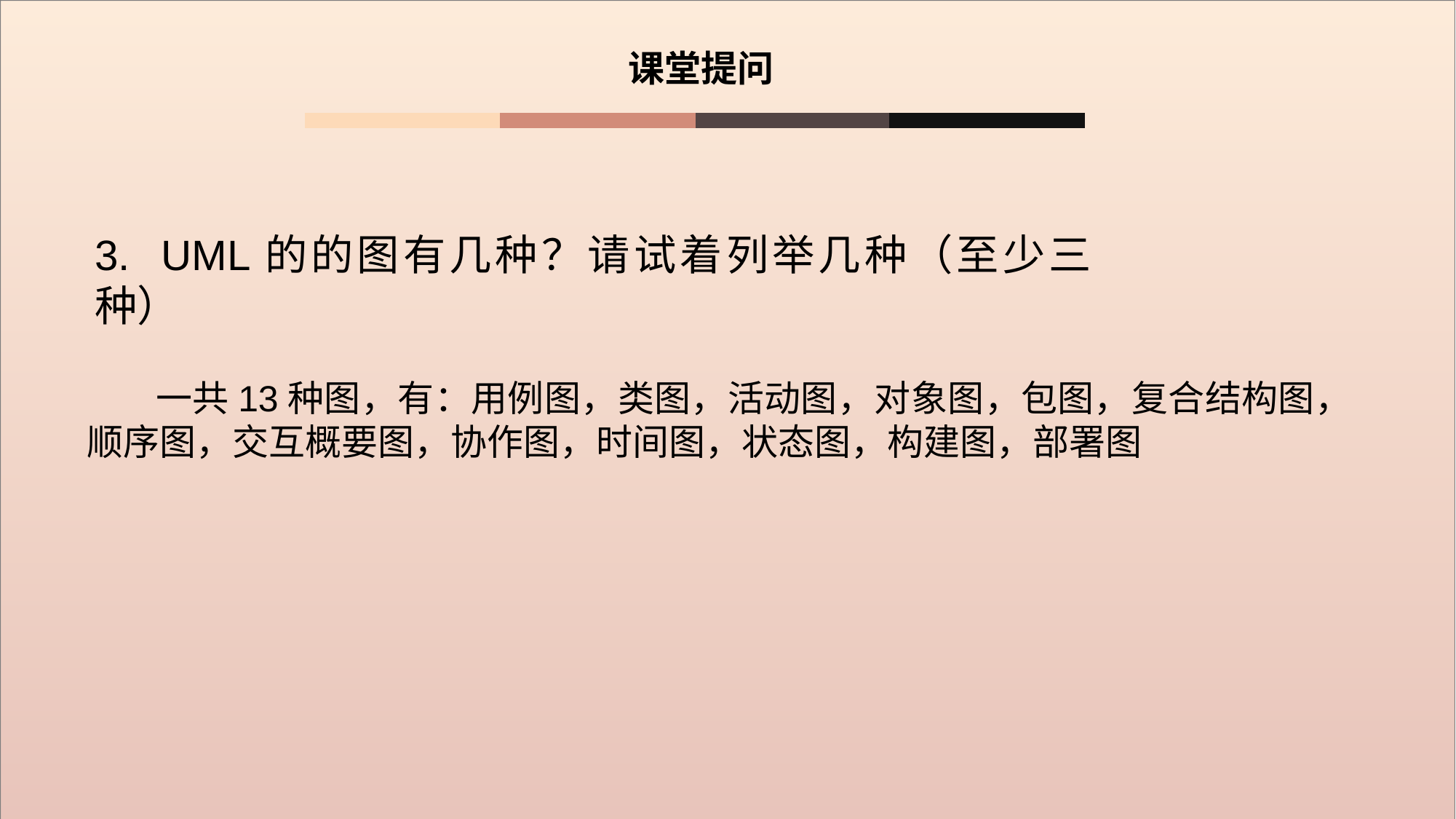

课堂提问

3.  UML的的图有几种？请试着列举几种（至少三种）
       一共13种图，有：用例图，类图，活动图，对象图，包图，复合结构图，顺序图，交互概要图，协作图，时间图，状态图，构建图，部署图